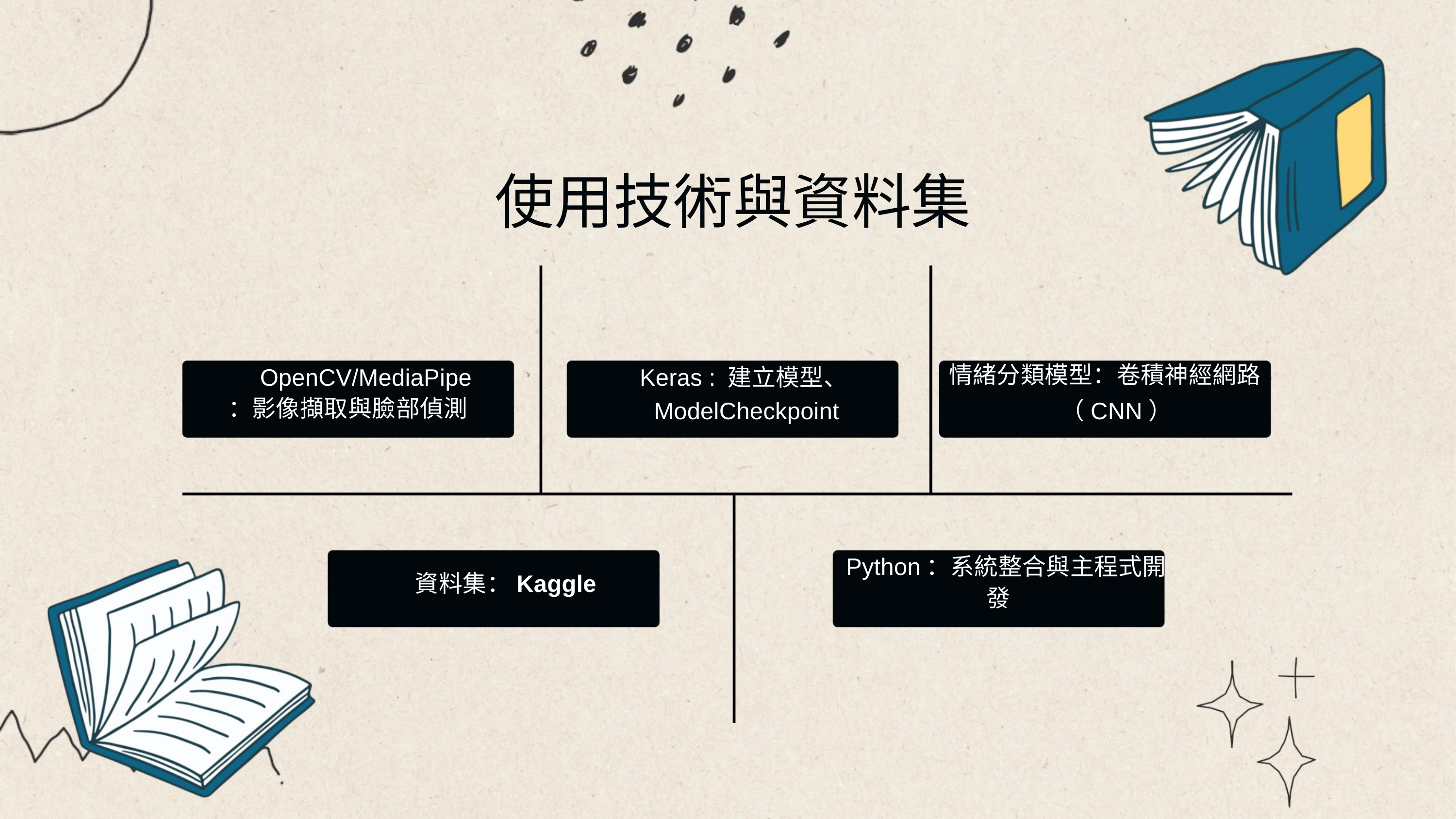

使用技術與資料集
OpenCV/MediaPipe
Keras : 建立模型、
情緒分類模型：卷積神經網路
ModelCheckpoint
（CNN）
：影像擷取與臉部偵測
Python：系統整合與主程式開
資料集：Kaggle
發